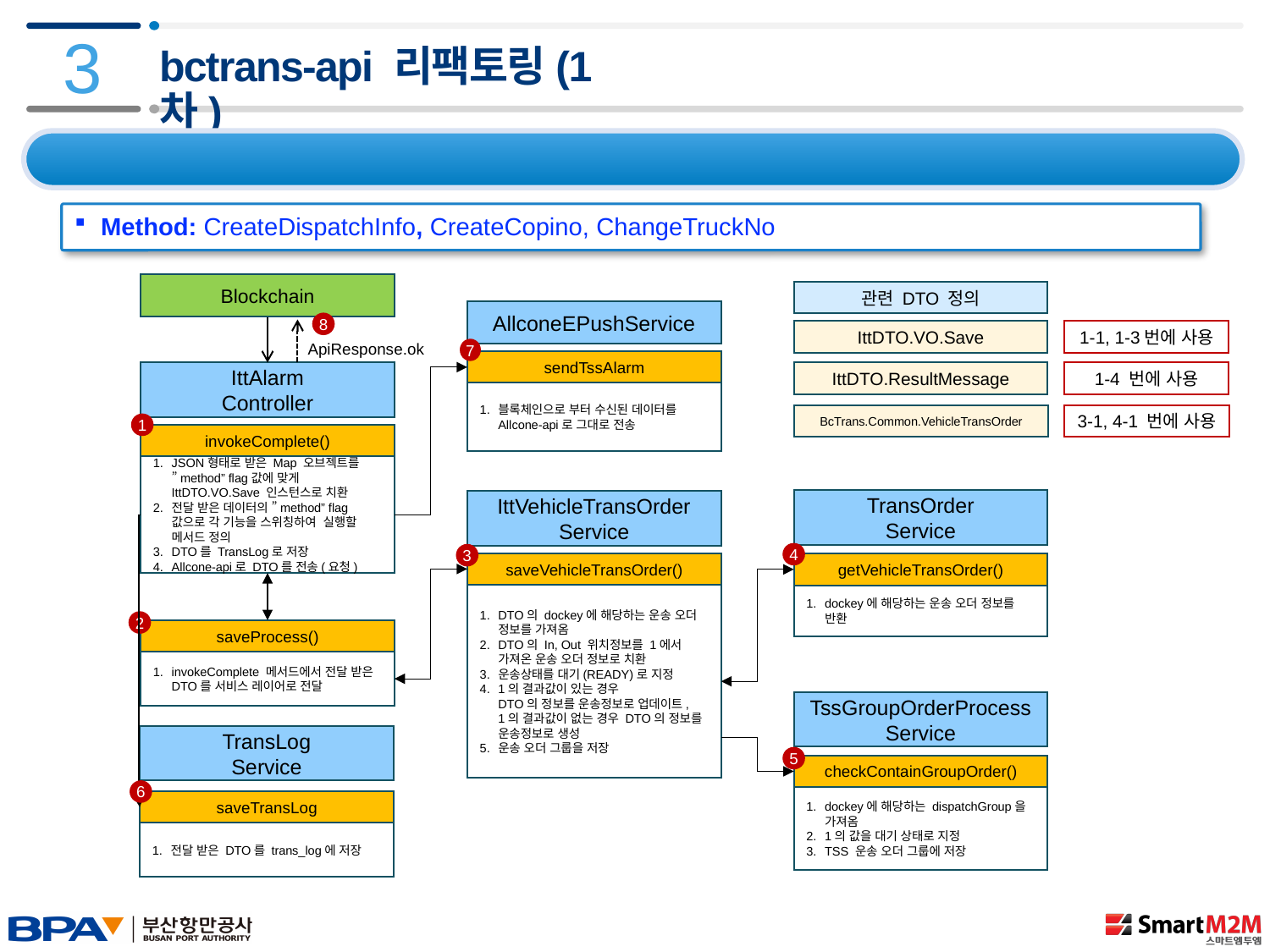

3
# bctrans-api 리팩토링(1차)
3.3 TSS 개선사항 – 운송 오더 생성
Method: CreateDispatchInfo, CreateCopino, ChangeTruckNo
Blockchain
관련 DTO 정의
AllconeEPushService
8
IttDTO.VO.Save
1-1, 1-3번에 사용
ApiResponse.ok
7
sendTssAlarm
IttDTO.ResultMessage
1-4 번에 사용
IttAlarm
Controller
블록체인으로 부터 수신된 데이터를 Allcone-api로 그대로 전송
BcTrans.Common.VehicleTransOrder
3-1, 4-1 번에 사용
1
invokeComplete()
JSON형태로 받은 Map 오브젝트를
”method” flag값에 맞게
IttDTO.VO.Save 인스턴스로 치환
전달 받은 데이터의 ”method” flag값으로 각 기능을 스위칭하여  실행할 메서드 정의
DTO를 TransLog로 저장
Allcone-api로 DTO를 전송(요청)
TransOrder
Service
IttVehicleTransOrder
Service
4
3
saveVehicleTransOrder()
getVehicleTransOrder()
DTO의 dockey에 해당하는 운송 오더 정보를 가져옴
DTO의 In, Out 위치정보를 1에서 가져온 운송 오더 정보로 치환
운송상태를 대기(READY)로 지정
1의 결과값이 있는 경우
DTO의 정보를 운송정보로 업데이트,
1의 결과값이 없는 경우 DTO의 정보를 운송정보로 생성
운송 오더 그룹을 저장
dockey에 해당하는 운송 오더 정보를 반환
2
saveProcess()
invokeComplete 메서드에서 전달 받은
DTO를 서비스 레이어로 전달
TssGroupOrderProcess
Service
TransLog
Service
5
checkContainGroupOrder()
6
dockey에 해당하는 dispatchGroup을 가져옴
1의 값을 대기 상태로 지정
TSS 운송 오더 그룹에 저장
saveTransLog
전달 받은 DTO를 trans_log에 저장